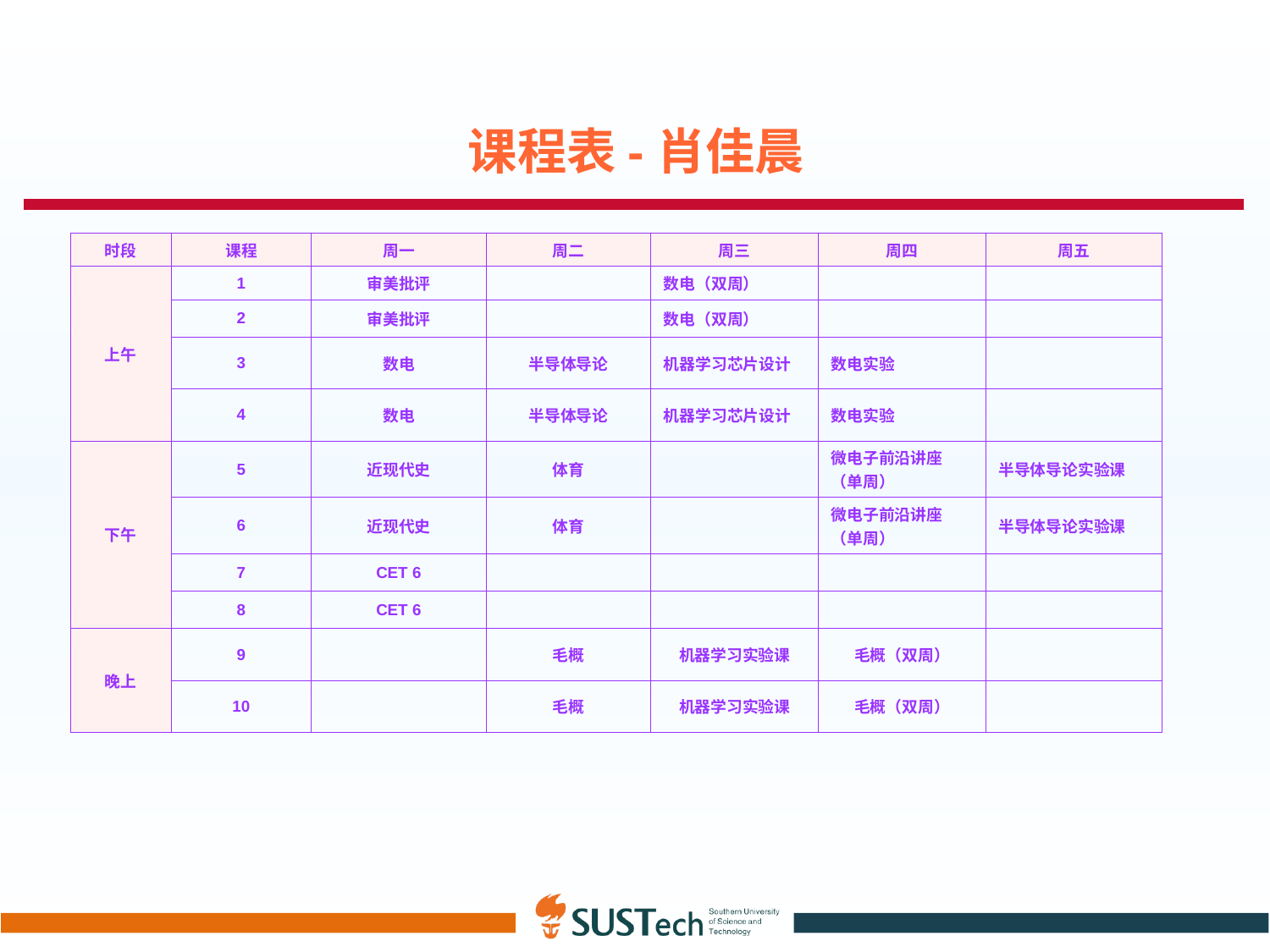

课程表-肖佳晨
| 时段 | 课程 | 周一 | 周二 | 周三 | 周四 | 周五 |
| --- | --- | --- | --- | --- | --- | --- |
| 上午 | 1 | 审美批评 |  | 数电（双周） |  |  |
|  | 2 | 审美批评 |  | 数电（双周） |  |  |
|  | 3 | 数电 | 半导体导论 | 机器学习芯片设计 | 数电实验 |  |
|  | 4 | 数电 | 半导体导论 | 机器学习芯片设计 | 数电实验 |  |
| 下午 | 5 | 近现代史 | 体育 |  | 微电子前沿讲座（单周） | 半导体导论实验课 |
|  | 6 | 近现代史 | 体育 |  | 微电子前沿讲座（单周） | 半导体导论实验课 |
|  | 7 | CET 6 |  |  |  |  |
|  | 8 | CET 6 |  |  |  |  |
| 晚上 | 9 |  | 毛概 | 机器学习实验课 | 毛概（双周） |  |
|  | 10 |  | 毛概 | 机器学习实验课 | 毛概（双周） |  |
2